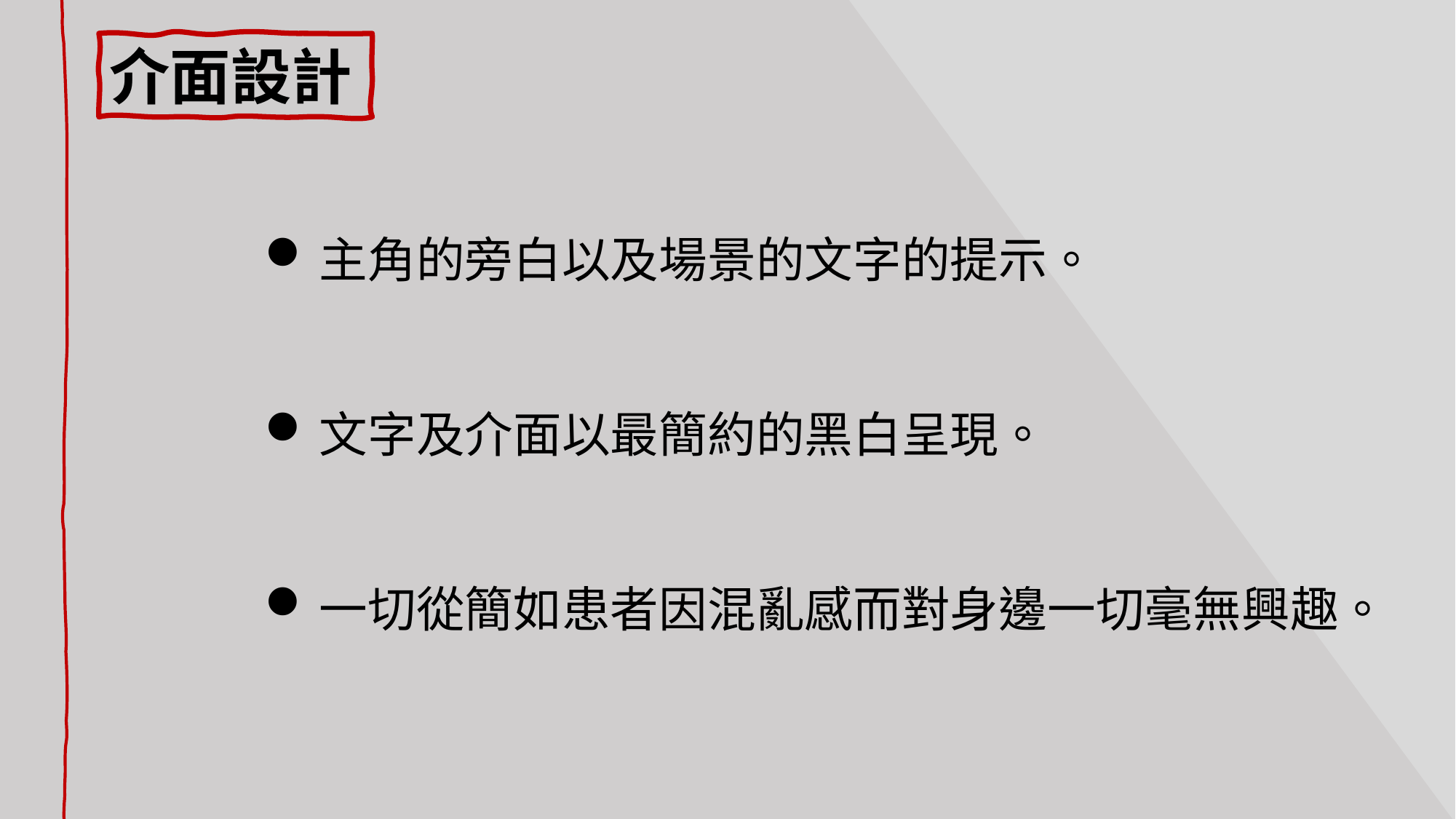

介面設計
主角的旁白以及場景的文字的提示。

文字及介面以最簡約的黑白呈現。

一切從簡如患者因混亂感而對身邊一切毫無興趣。